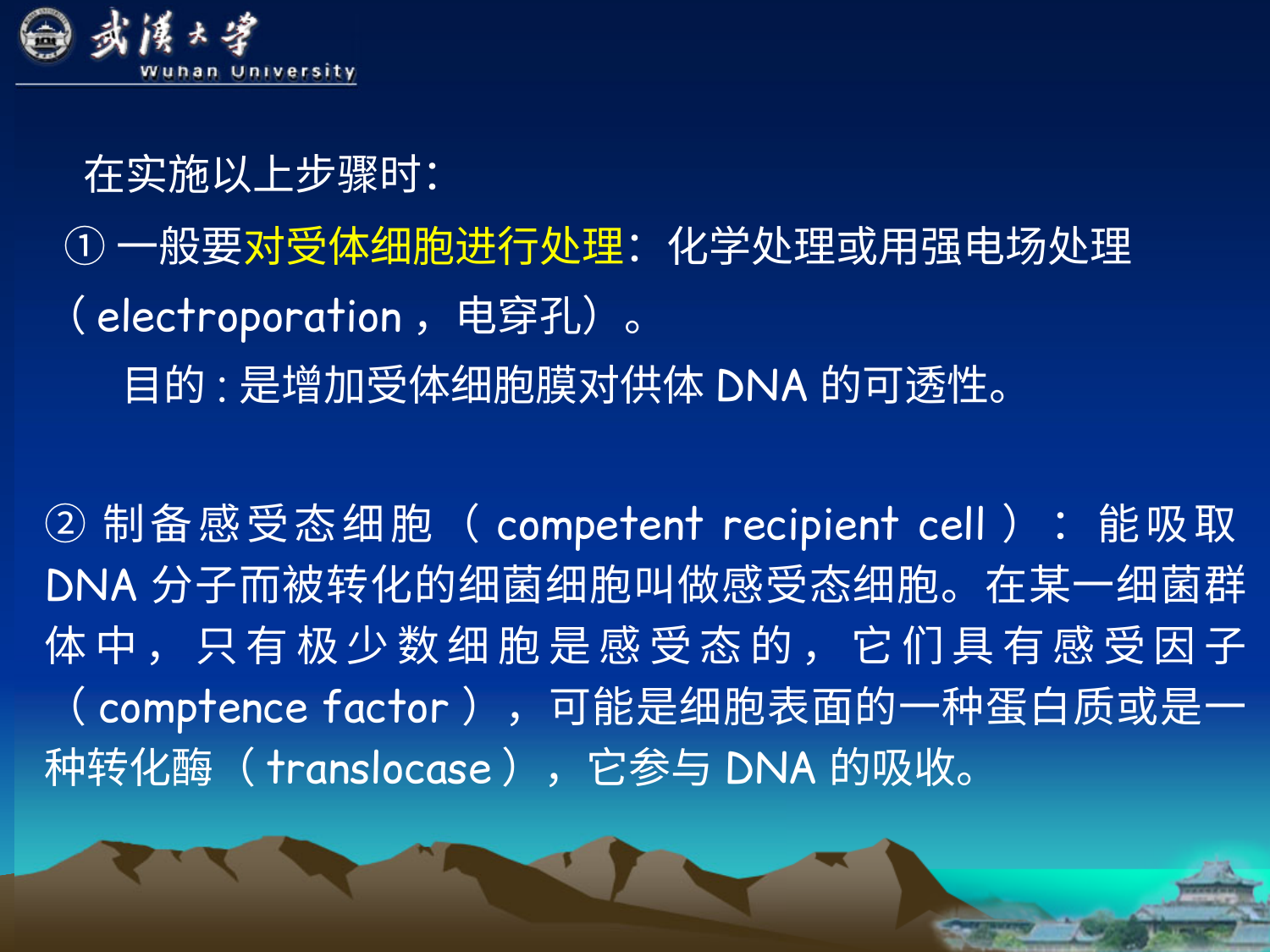

在实施以上步骤时：
  ①一般要对受体细胞进行处理：化学处理或用强电场处理
（electroporation，电穿孔）。
       目的:是增加受体细胞膜对供体DNA的可透性。

②制备感受态细胞（competent recipient cell）：能吸取DNA分子而被转化的细菌细胞叫做感受态细胞。在某一细菌群体中，只有极少数细胞是感受态的，它们具有感受因子（comptence factor），可能是细胞表面的一种蛋白质或是一种转化酶（translocase），它参与DNA的吸收。